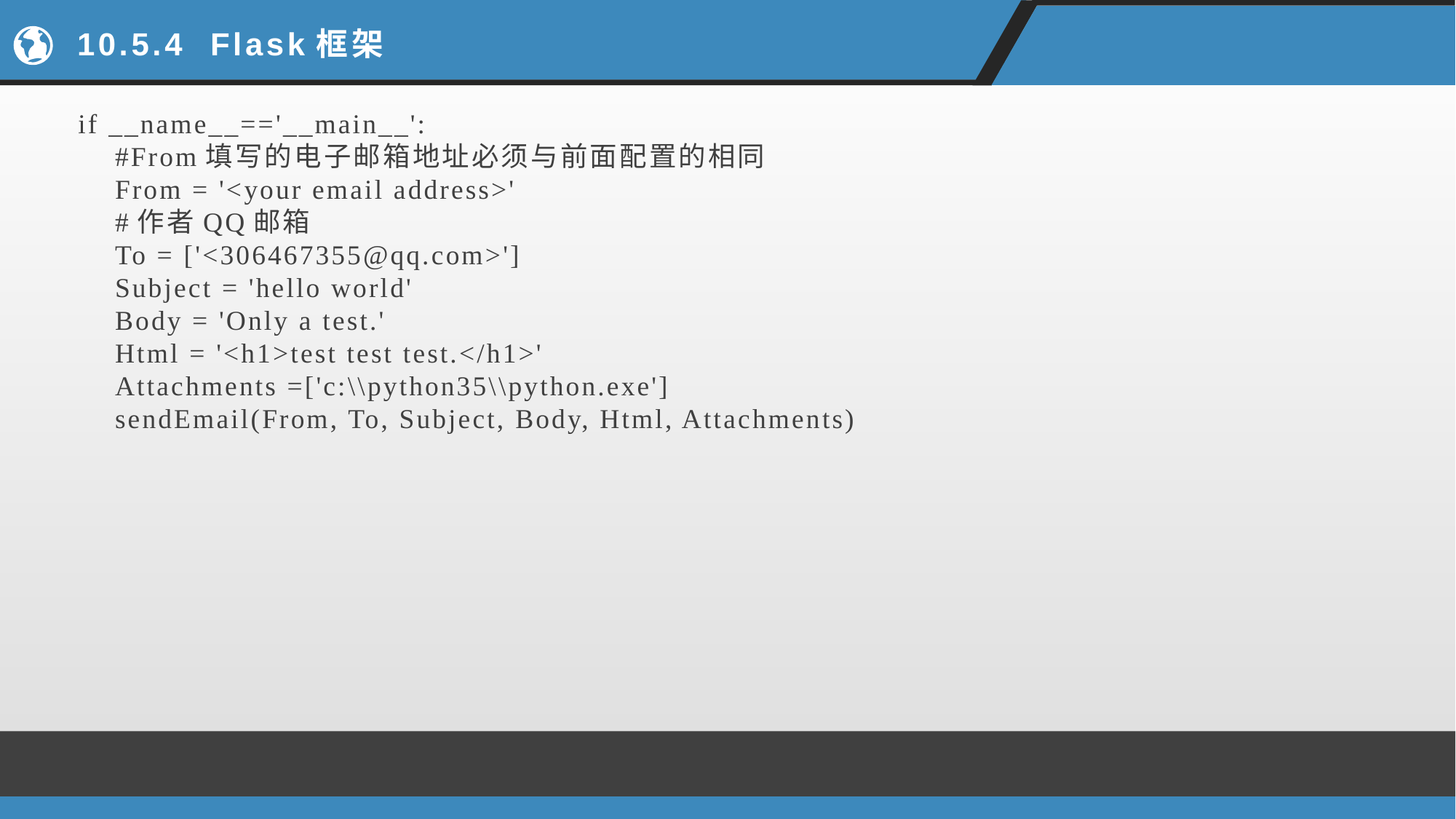

# 10.5.4  Flask框架

if __name__=='__main__':
    #From填写的电子邮箱地址必须与前面配置的相同
    From = '<your email address>'
    #作者QQ邮箱
    To = ['<306467355@qq.com>']
    Subject = 'hello world'
    Body = 'Only a test.'
    Html = '<h1>test test test.</h1>'
    Attachments =['c:\\python35\\python.exe']
    sendEmail(From, To, Subject, Body, Html, Attachments)